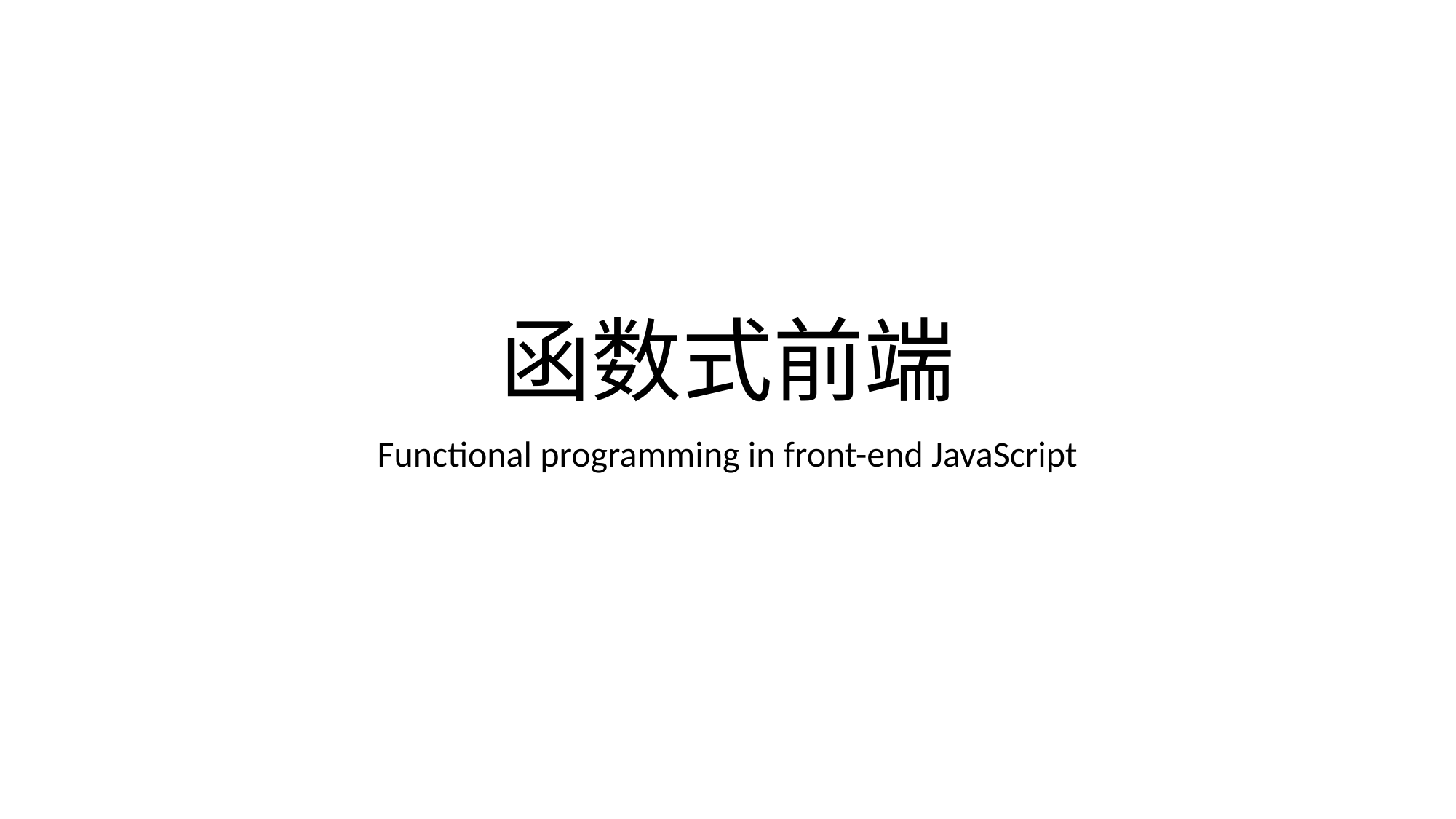

# 函数式前端
Functional programming in front-end JavaScript